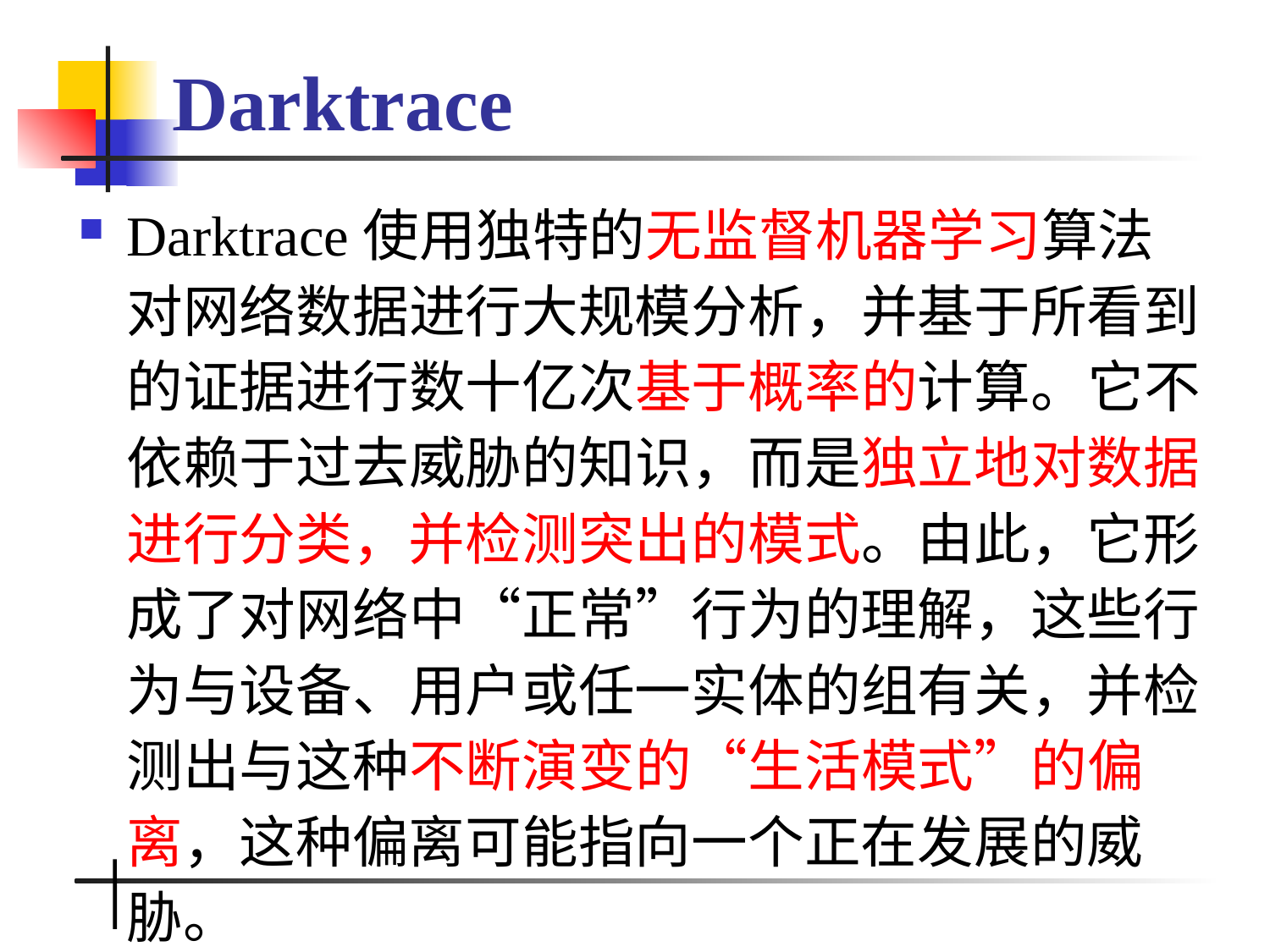

# Darktrace
Darktrace使用独特的无监督机器学习算法对网络数据进行大规模分析，并基于所看到的证据进行数十亿次基于概率的计算。它不依赖于过去威胁的知识，而是独立地对数据进行分类，并检测突出的模式。由此，它形成了对网络中“正常”行为的理解，这些行为与设备、用户或任一实体的组有关，并检测出与这种不断演变的“生活模式”的偏离，这种偏离可能指向一个正在发展的威胁。